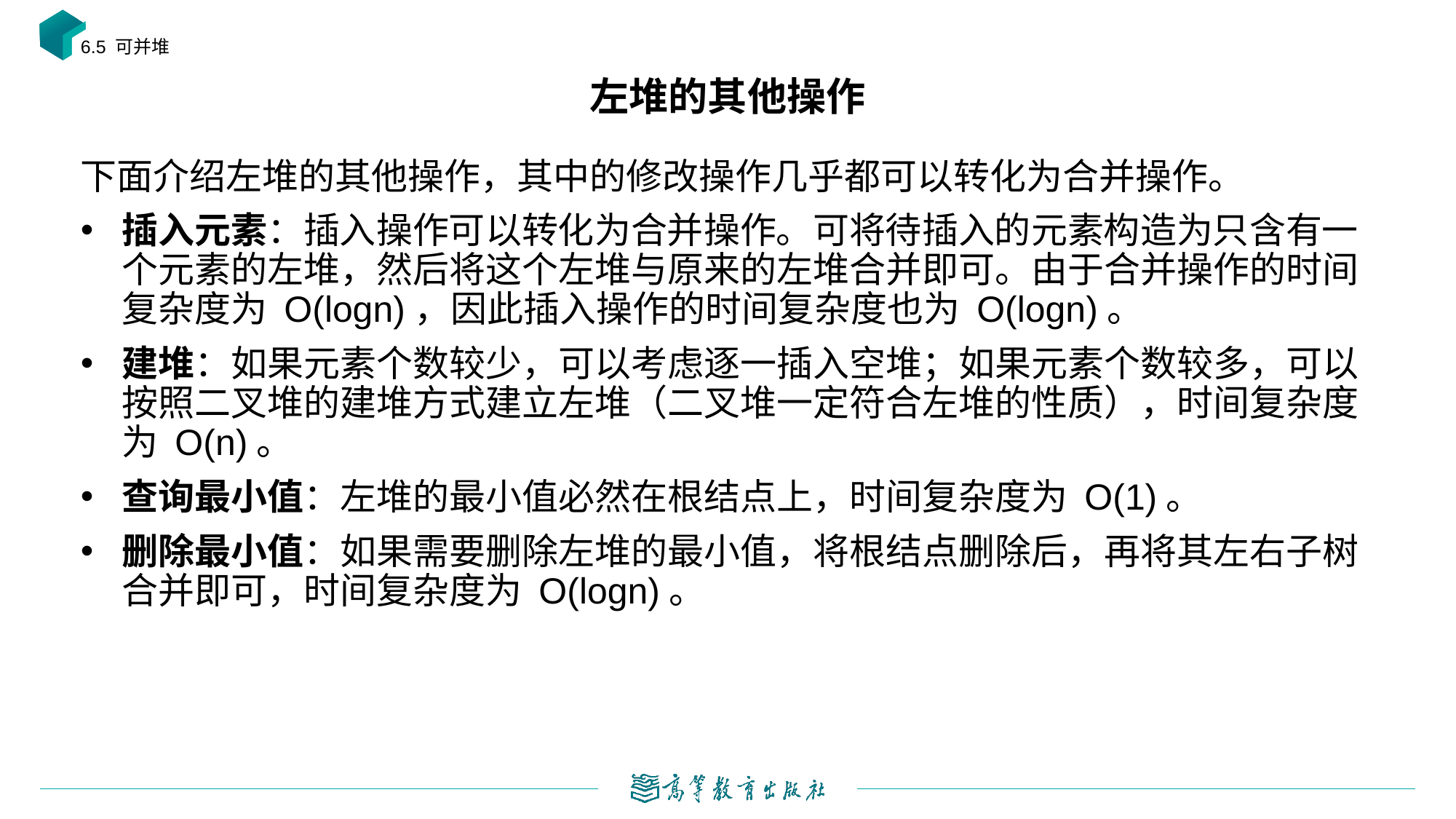

6.5 可并堆

# 左堆的其他操作
下面介绍左堆的其他操作，其中的修改操作几乎都可以转化为合并操作。
插入元素：插入操作可以转化为合并操作。可将待插入的元素构造为只含有一个元素的左堆，然后将这个左堆与原来的左堆合并即可。由于合并操作的时间复杂度为 O(log⁡n)，因此插入操作的时间复杂度也为 O(log⁡n)。
建堆：如果元素个数较少，可以考虑逐一插入空堆；如果元素个数较多，可以按照二叉堆的建堆方式建立左堆（二叉堆一定符合左堆的性质），时间复杂度为 O(n)。
查询最小值：左堆的最小值必然在根结点上，时间复杂度为 O(1)。
删除最小值：如果需要删除左堆的最小值，将根结点删除后，再将其左右子树合并即可，时间复杂度为 O(log⁡n)。